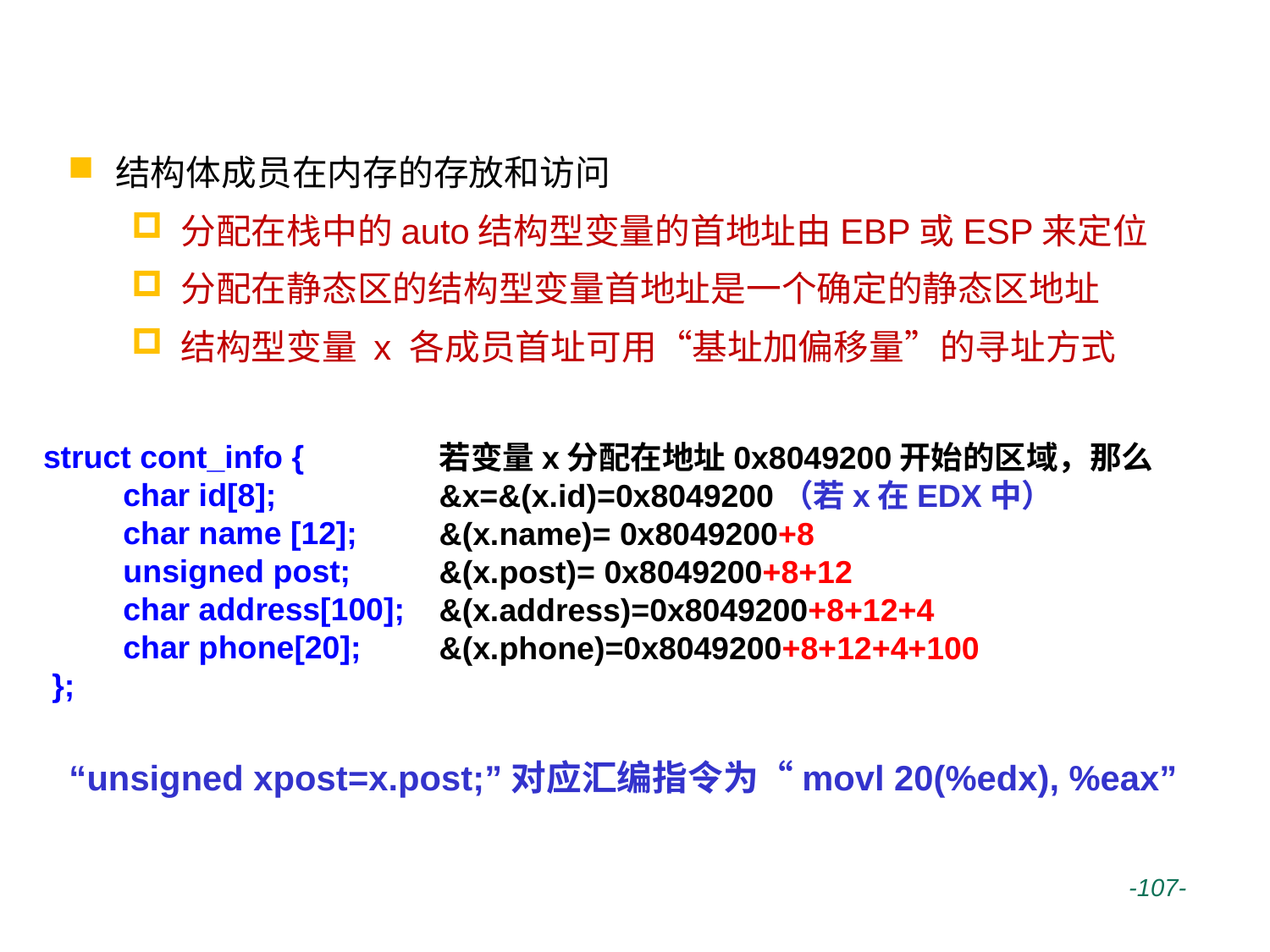

# 结构体数据的分配和访问
结构体成员在内存的存放和访问
分配在栈中的auto结构型变量的首地址由EBP或ESP来定位
分配在静态区的结构型变量首地址是一个确定的静态区地址
结构型变量 x 各成员首址可用“基址加偏移量”的寻址方式

struct cont_info {
         char id[8];
         char name [12];
         unsigned post;
         char address[100];
         char phone[20];
 };
若变量x分配在地址0x8049200开始的区域，那么&x=&(x.id)=0x8049200（若x在EDX中）
&(x.name)= 0x8049200+8
&(x.post)= 0x8049200+8+12
&(x.address)=0x8049200+8+12+4
&(x.phone)=0x8049200+8+12+4+100

“unsigned xpost=x.post;”对应汇编指令为“movl 20(%edx), %eax”
 -107-